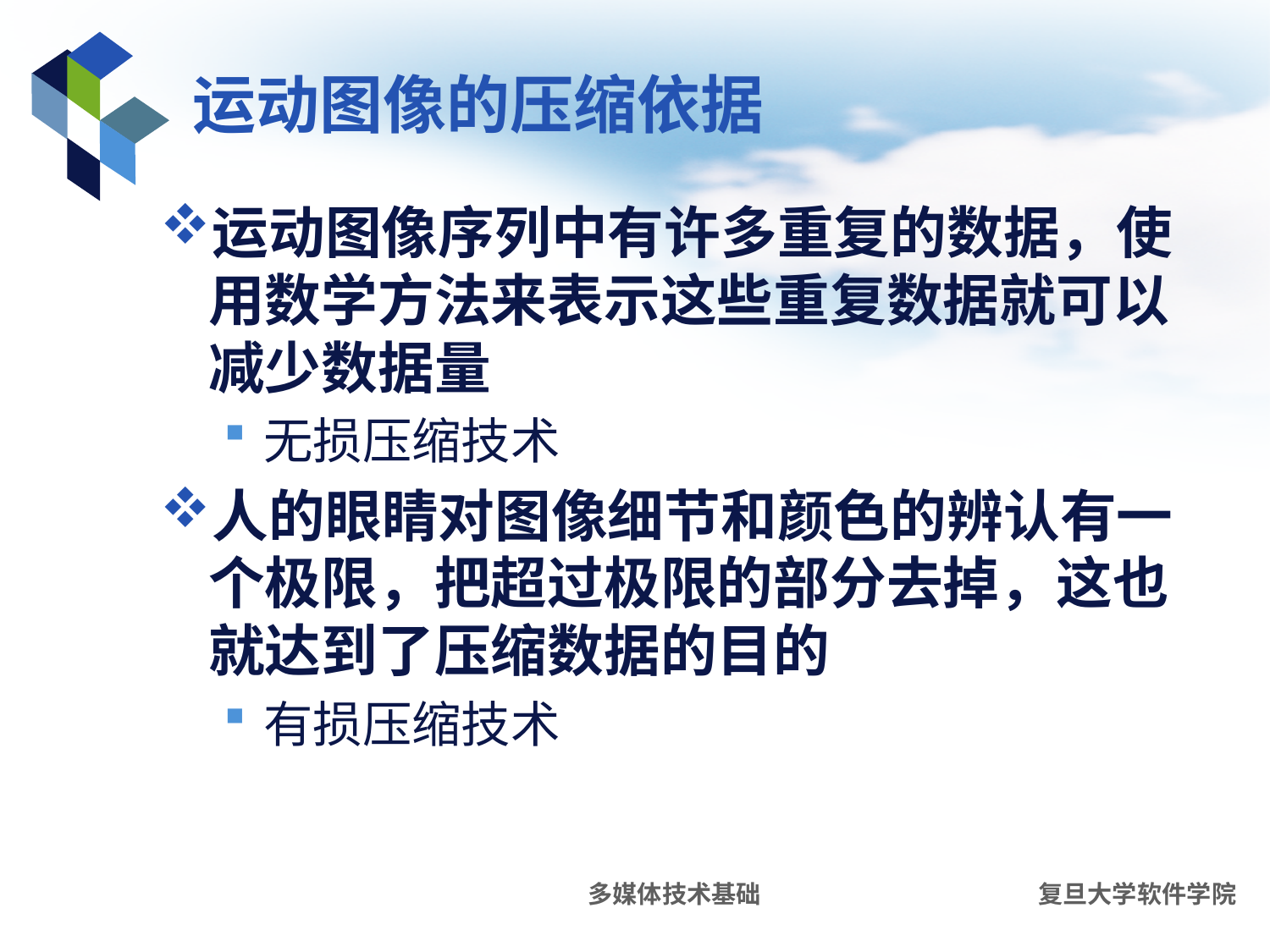

# 运动图像的压缩依据
运动图像序列中有许多重复的数据，使用数学方法来表示这些重复数据就可以减少数据量
无损压缩技术
人的眼睛对图像细节和颜色的辨认有一个极限，把超过极限的部分去掉，这也就达到了压缩数据的目的
有损压缩技术
多媒体技术基础